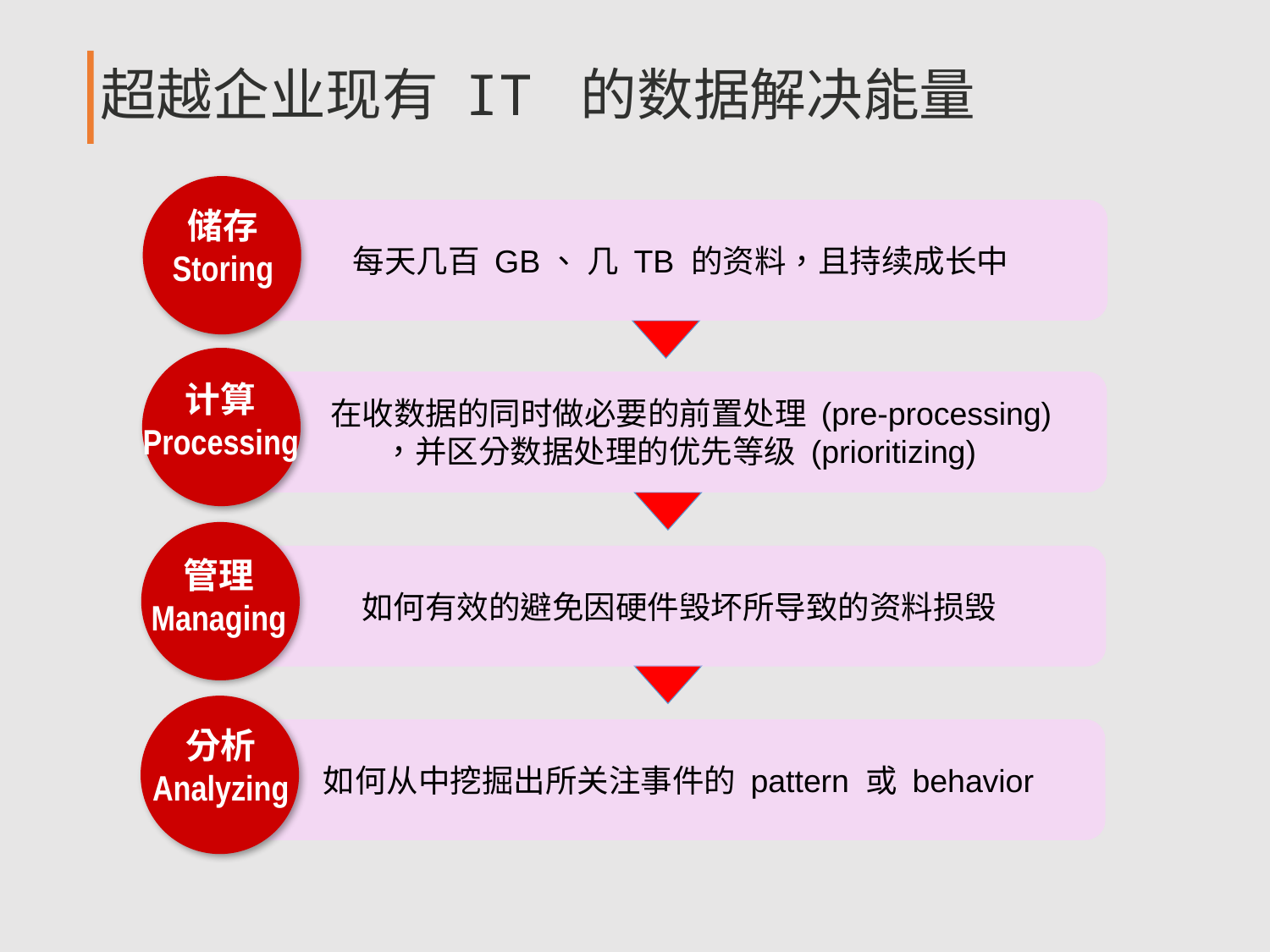

# 超越企业现有 IT 的数据解决能量

储存
Storing
每天几百 GB、 几 TB 的资料，且持续成长中

计算
Processing
  在收数据的同时做必要的前置处理 (pre-processing)
，并区分数据处理的优先等级 (prioritizing)

如何有效的避免因硬件毁坏所导致的资料损毁
管理
Managing

分析
Analyzing
如何从中挖掘出所关注事件的 pattern 或 behavior